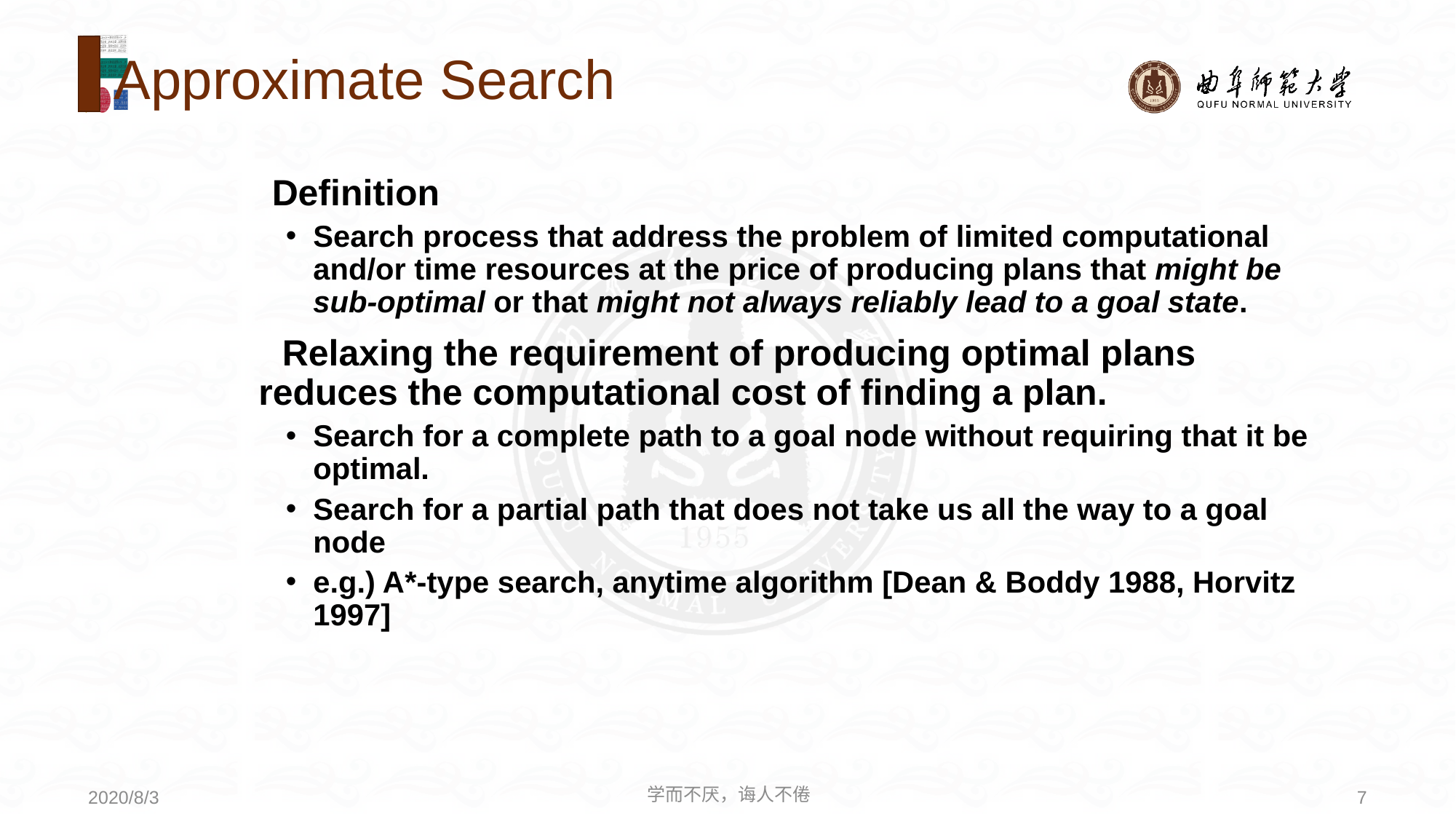

# Approximate Search
    Definition
Search process that address the problem of limited computational and/or time resources at the price of producing plans that might be sub-optimal or that might not always reliably lead to a goal state.
     Relaxing the requirement of producing optimal plans  reduces the computational cost of finding a plan.
Search for a complete path to a goal node without requiring that it be optimal.
Search for a partial path that does not take us all the way to a goal node
e.g.) A*-type search, anytime algorithm [Dean & Boddy 1988, Horvitz 1997]
学而不厌，诲人不倦
7
2020/8/3